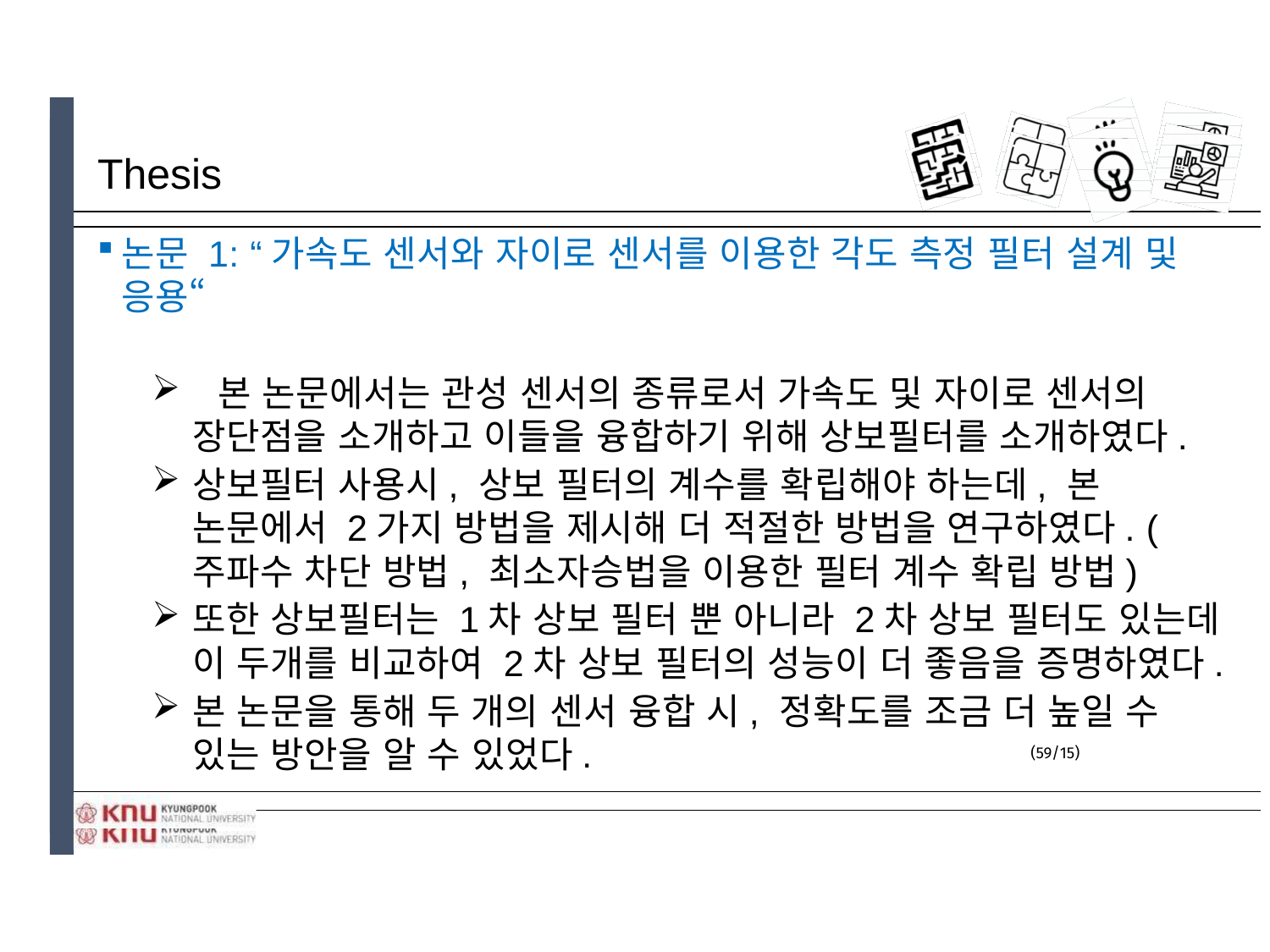

# Thesis
논문 1: “가속도 센서와 자이로 센서를 이용한 각도 측정 필터 설계 및 응용“

	본 논문에서는 관성 센서의 종류로서 가속도 및 자이로 센서의 장단점을 소개하고 이들을 융합하기 위해 상보필터를 소개하였다.
상보필터 사용시, 상보 필터의 계수를 확립해야 하는데, 본 논문에서 2가지 방법을 제시해 더 적절한 방법을 연구하였다. (주파수 차단 방법, 최소자승법을 이용한 필터 계수 확립 방법)
또한 상보필터는 1차 상보 필터 뿐 아니라 2차 상보 필터도 있는데 이 두개를 비교하여 2차 상보 필터의 성능이 더 좋음을 증명하였다.
본 논문을 통해 두 개의 센서 융합 시, 정확도를 조금 더 높일 수 있는 방안을 알 수 있었다.

(59/15)